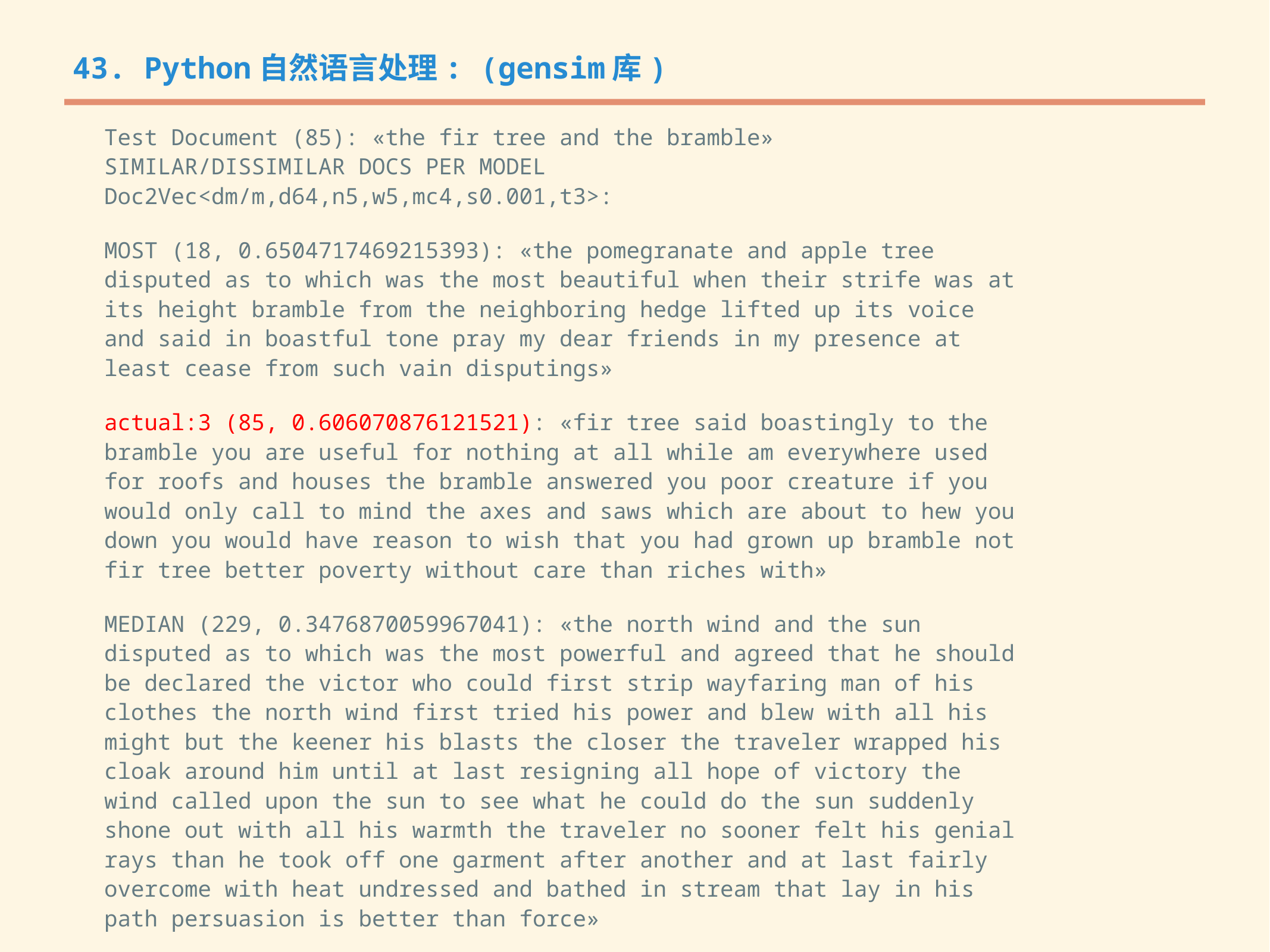

43. Python自然语言处理: (gensim库)

Test Document (85): «the fir tree and the bramble» SIMILAR/DISSIMILAR DOCS PER MODEL Doc2Vec<dm/m,d64,n5,w5,mc4,s0.001,t3>:
MOST (18, 0.6504717469215393): «the pomegranate and apple tree disputed as to which was the most beautiful when their strife was at its height bramble from the neighboring hedge lifted up its voice and said in boastful tone pray my dear friends in my presence at least cease from such vain disputings»
actual:3 (85, 0.606070876121521): «fir tree said boastingly to the bramble you are useful for nothing at all while am everywhere used for roofs and houses the bramble answered you poor creature if you would only call to mind the axes and saws which are about to hew you down you would have reason to wish that you had grown up bramble not fir tree better poverty without care than riches with»
MEDIAN (229, 0.3476870059967041): «the north wind and the sun disputed as to which was the most powerful and agreed that he should be declared the victor who could first strip wayfaring man of his clothes the north wind first tried his power and blew with all his might but the keener his blasts the closer the traveler wrapped his cloak around him until at last resigning all hope of victory the wind called upon the sun to see what he could do the sun suddenly shone out with all his warmth the traveler no sooner felt his genial rays than he took off one garment after another and at last fairly overcome with heat undressed and bathed in stream that lay in his path persuasion is better than force»